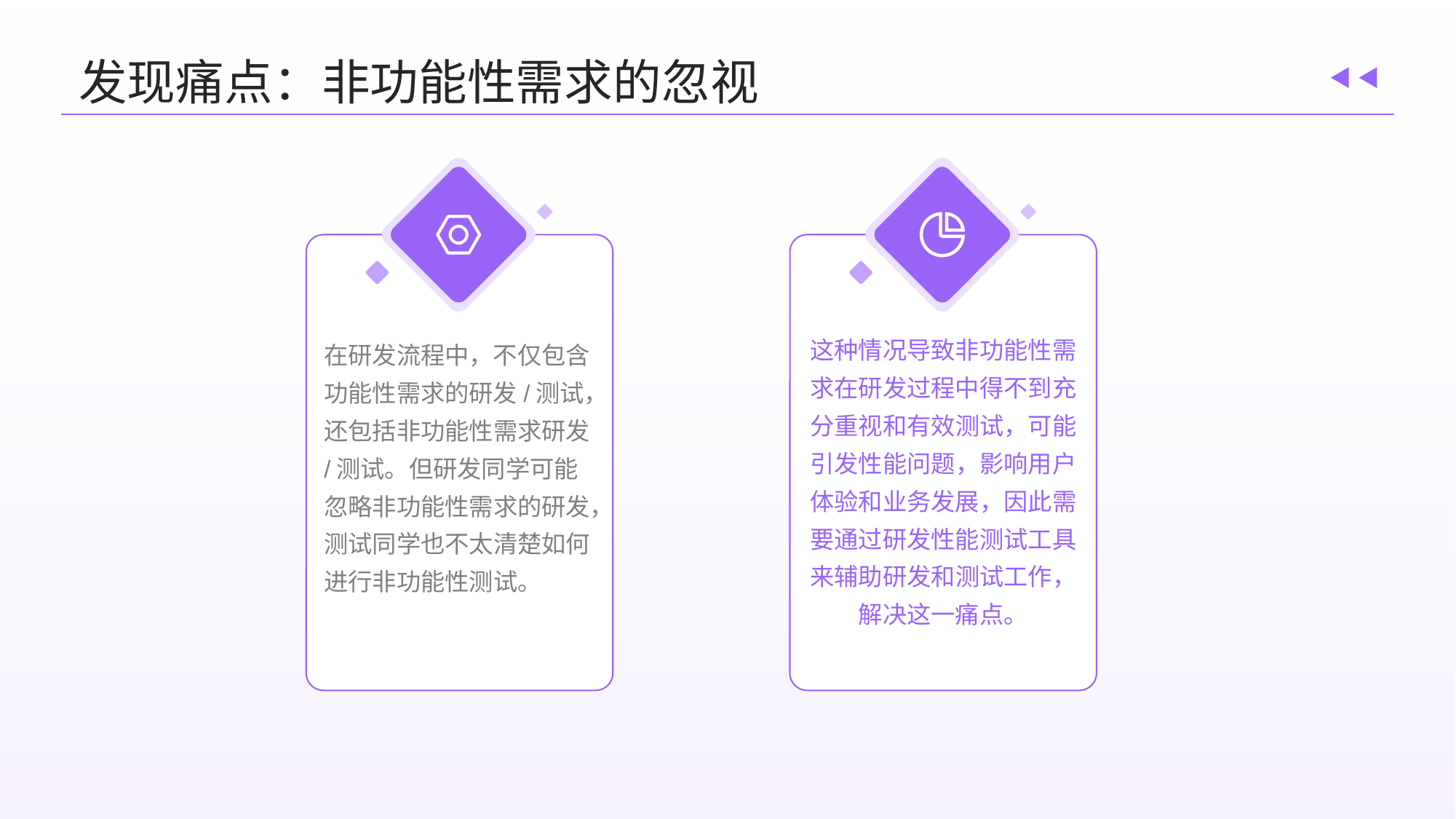

发现痛点：非功能性需求的忽视

在研发流程中，不仅包含功能性需求的研发/测试，还包括非功能性需求研发/测试。但研发同学可能忽略非功能性需求的研发，测试同学也不太清楚如何进行非功能性测试。
这种情况导致非功能性需求在研发过程中得不到充分重视和有效测试，可能引发性能问题，影响用户体验和业务发展，因此需要通过研发性能测试工具来辅助研发和测试工作，解决这一痛点。